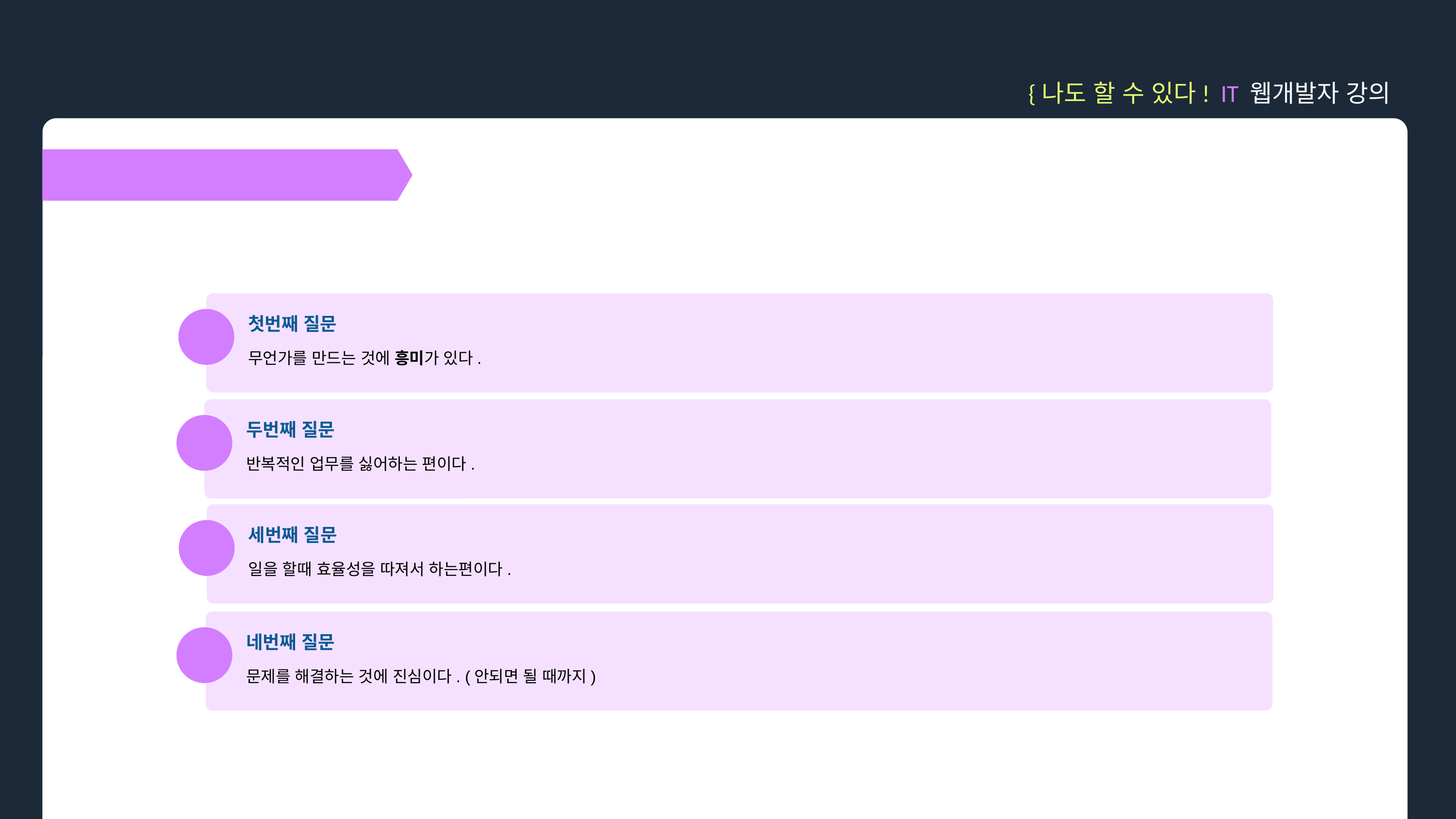

{나도 할 수 있다!  IT 웹개발자 강의

개발자가 맞을까?

첫번째 질문
Q
무언가를 만드는 것에 흥미가 있다.

두번째 질문
Q
반복적인 업무를 싫어하는 편이다.

세번째 질문
Q
일을 할때 효율성을 따져서 하는편이다.

네번째 질문
Q
문제를 해결하는 것에 진심이다. (안되면 될 때까지)